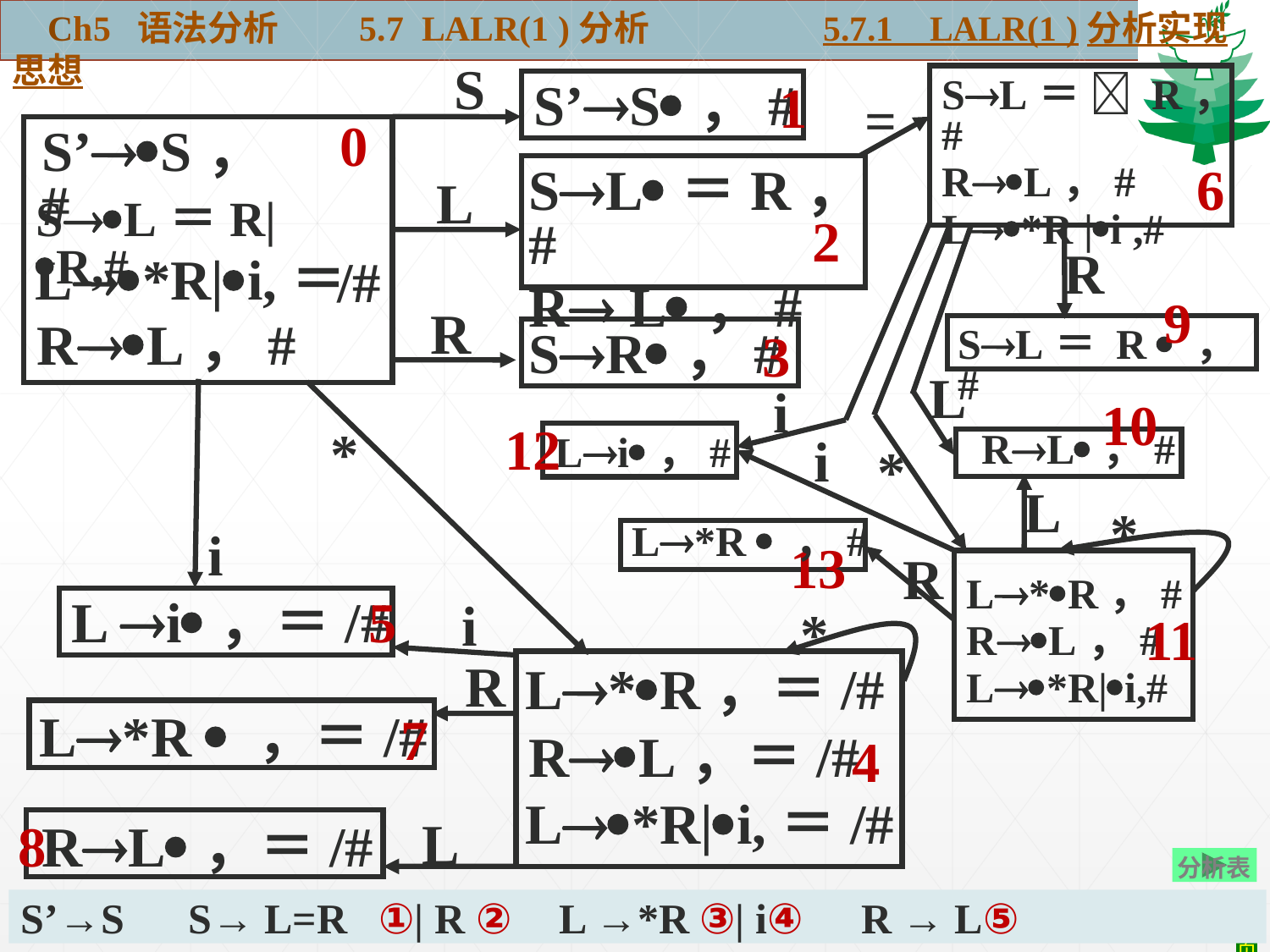

Ch5  语法分析         5.7  LALR(1 )分析	     5.7.1    LALR(1 )分析实现思想
S
S→L＝ • R，#
R→•L，#
L→•*R |•i ,#

6
S’→S•，#

1
=

0

S’→•S，#

S→L•＝R，#
R→ L•，#

2
L

S→•L＝R|•R,#

i

*

R

L

L→•*R|•i,＝
   /#
9

R

R→•L，#
S→L＝ R • ，#
S→R•，#

3

i

*
10

12

R→L•，#
L→i•，#
i

L
*

L→*R • ，#

13
R

11
L→*•R，#
R→•L，#
L→•*R|•i,#
L →i•，＝/#

5
i

*

4
R

L→*•R，＝/#

7
L→*R • ，＝/#
R→•L，＝/#
L→•*R|•i,＝/#
L

8
R→L•，＝/#
分析表
S’→S      S→ L=R  ①| R ②    L →*R ③| i④     R → L⑤